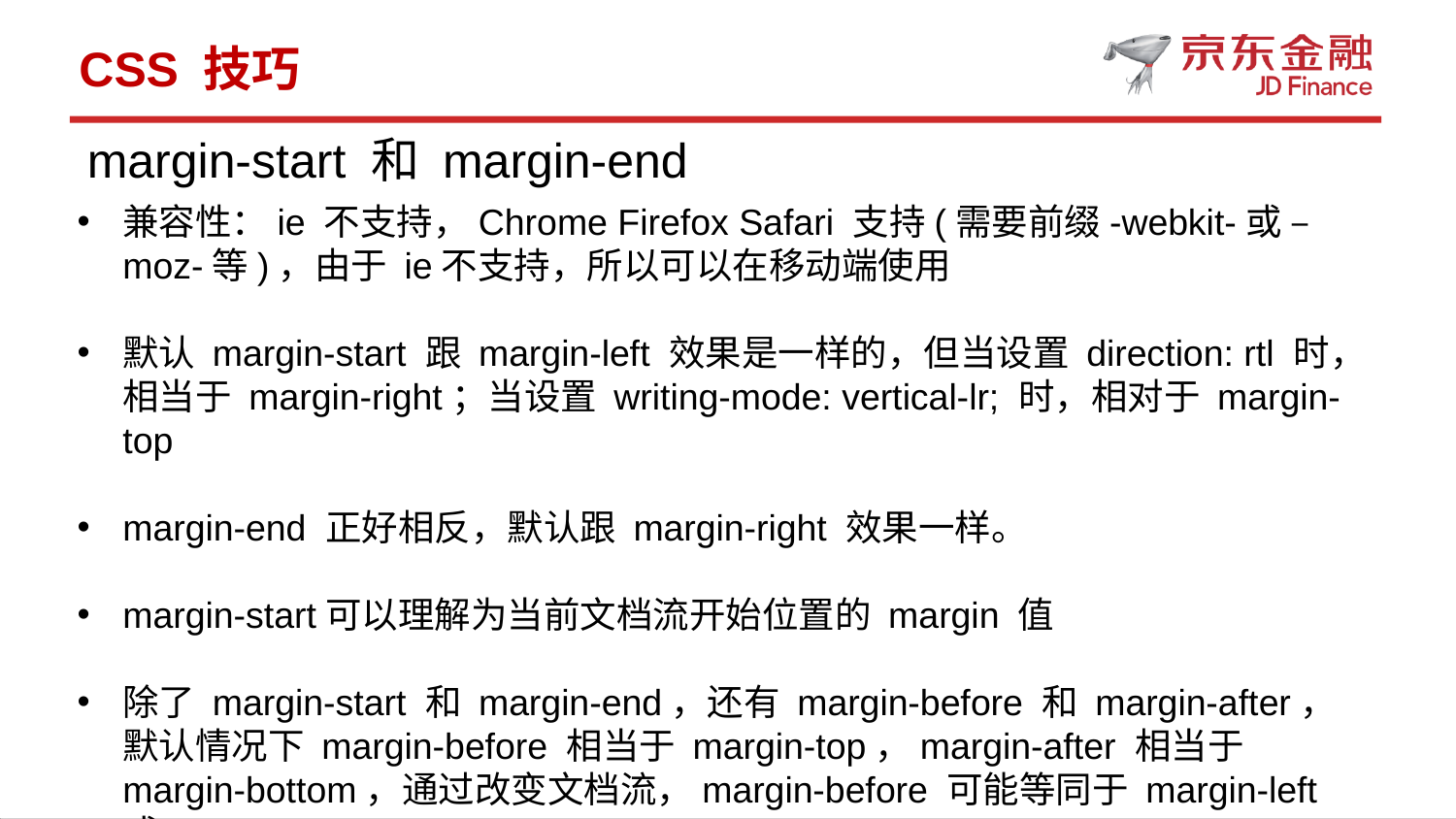

CSS 技巧
margin-start 和 margin-end
兼容性：ie 不支持，Chrome Firefox Safari 支持(需要前缀-webkit-或 –moz-等)，由于 ie不支持，所以可以在移动端使用

默认 margin-start 跟 margin-left 效果是一样的，但当设置 direction: rtl 时，相当于 margin-right；当设置 writing-mode: vertical-lr; 时，相对于 margin-top

margin-end 正好相反，默认跟 margin-right 效果一样。

margin-start可以理解为当前文档流开始位置的 margin 值

除了 margin-start 和 margin-end，还有 margin-before 和 margin-after，默认情况下 margin-before 相当于 margin-top，margin-after 相当于 margin-bottom，通过改变文档流，margin-before 可能等同于 margin-left 或 margin-right